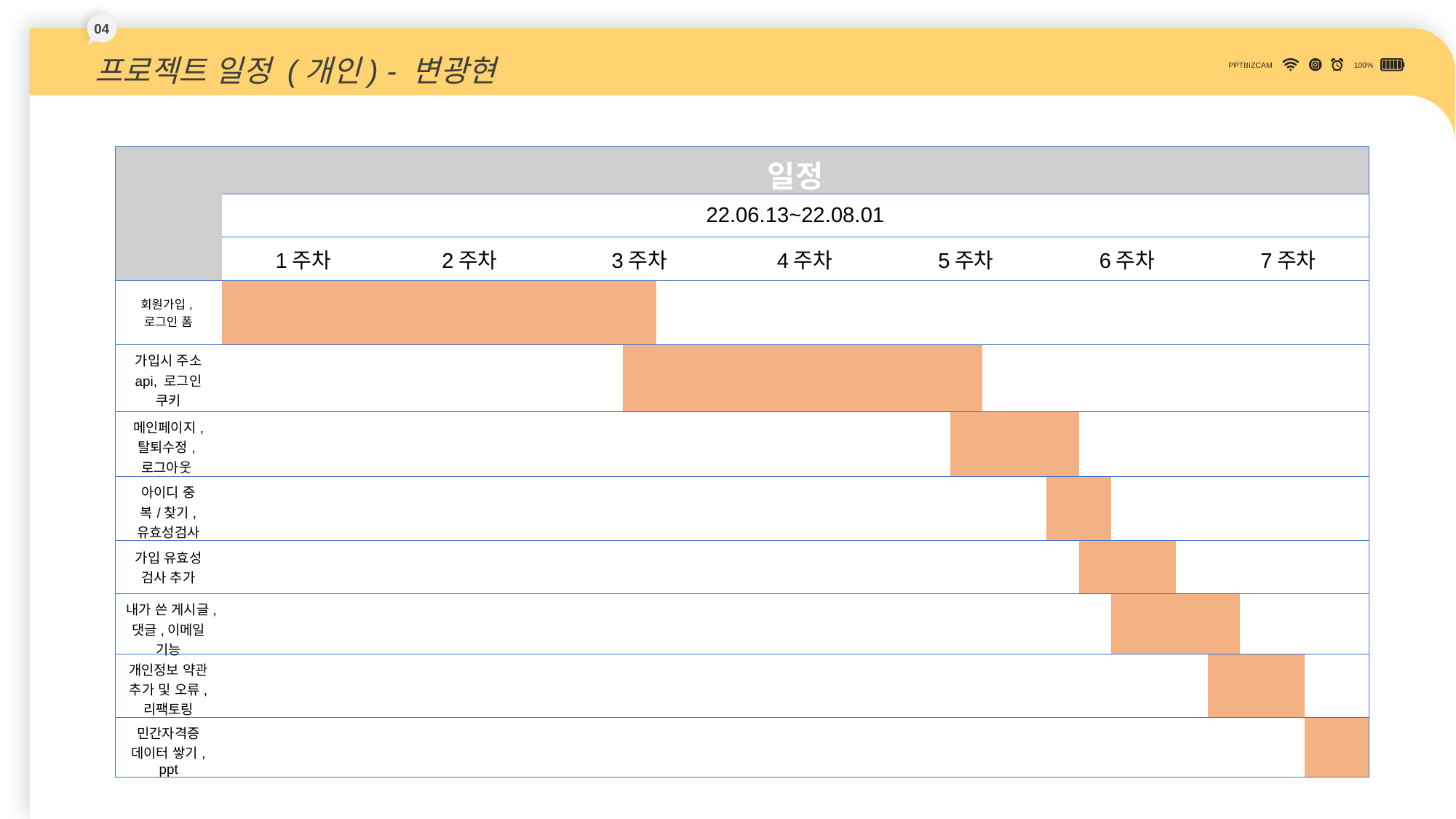

04
프로젝트 일정 (개인) - 변광현

PPTBIZCAM
100%

|  | 일정 |  |  |  |  |  |  |  |  |  |  |  |  |  |  |  |  |  |  |  |  |  |  |  |  |  |  |  |  |  |  |  |  |  |  |
| --- | --- | --- | --- | --- | --- | --- | --- | --- | --- | --- | --- | --- | --- | --- | --- | --- | --- | --- | --- | --- | --- | --- | --- | --- | --- | --- | --- | --- | --- | --- | --- | --- | --- | --- | --- |
|  | 22.06.13~22.08.01 |  |  |  |  |  |  |  |  |  |  |  |  |  |  |  |  |  |  |  |  |  |  |  |  |  |  |  |  |  |  |  |  |  |  |
|  | 1주차 |  |  |  |  | 2주차 |  |  |  |  | 3주차 |  |  |  |  | 4주차 |  |  |  |  | 5주차 |  |  |  |  | 6주차 |  |  |  |  | 7주차 |  |  |  |  |
| 회원가입, 로그인 폼 |  |  |  |  |  |  |  |  |  |  |  |  |  |  |  |  |  |  |  |  |  |  |  |  |  |  |  |  |  |  |  |  |  |  |  |
| 가입시 주소 api, 로그인 쿠키 |  |  |  |  |  |  |  |  |  |  |  |  |  |  |  |  |  |  |  |  |  |  |  |  |  |  |  |  |  |  |  |  |  |  |  |
| 메인페이지, 탈퇴수정, 로그아웃 |  |  |  |  |  |  |  |  |  |  |  |  |  |  |  |  |  |  |  |  |  |  |  |  |  |  |  |  |  |  |  |  |  |  |  |
| 아이디 중복/찾기, 유효성검사 |  |  |  |  |  |  |  |  |  |  |  |  |  |  |  |  |  |  |  |  |  |  |  |  |  |  |  |  |  |  |  |  |  |  |  |
| 가입 유효성 검사 추가 |  |  |  |  |  |  |  |  |  |  |  |  |  |  |  |  |  |  |  |  |  |  |  |  |  |  |  |  |  |  |  |  |  |  |  |
| 내가 쓴 게시글,댓글,이메일 기능 |  |  |  |  |  |  |  |  |  |  |  |  |  |  |  |  |  |  |  |  |  |  |  |  |  |  |  |  |  |  |  |  |  |  |  |
| 개인정보 약관 추가 및 오류, 리팩토링 |  |  |  |  |  |  |  |  |  |  |  |  |  |  |  |  |  |  |  |  |  |  |  |  |  |  |  |  |  |  |  |  |  |  |  |
| 민간자격증 데이터 쌓기, ppt |  |  |  |  |  |  |  |  |  |  |  |  |  |  |  |  |  |  |  |  |  |  |  |  |  |  |  |  |  |  |  |  |  |  |  |
DOWN